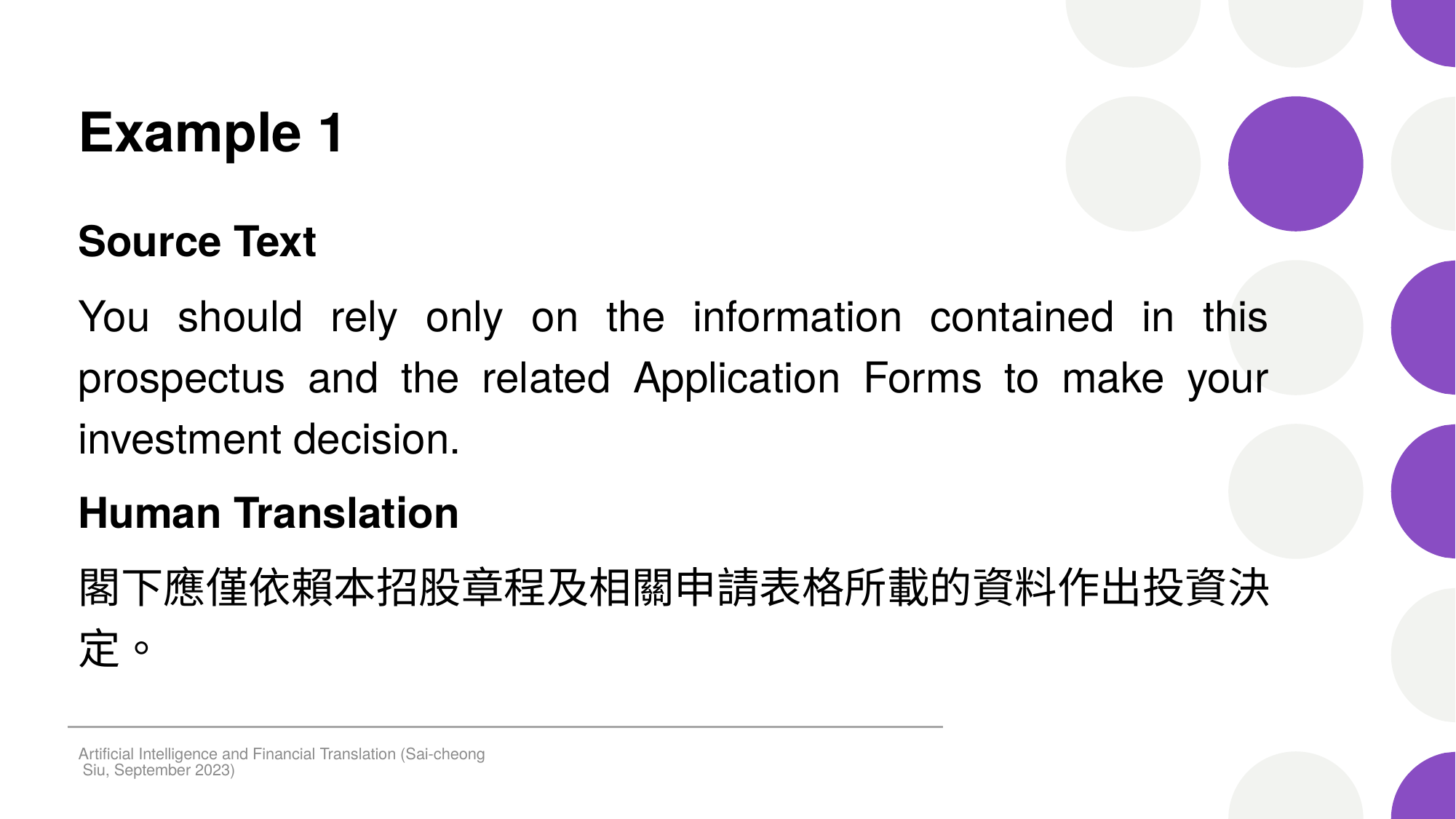

# Example 1
Source Text
You should rely only on the information contained in this prospectus and the related Application Forms to make your investment decision.
Human Translation
閣下應僅依賴本招股章程及相關申請表格所載的資料作出投資決定。

Artificial Intelligence and Financial Translation (Sai-cheong Siu, September 2023)